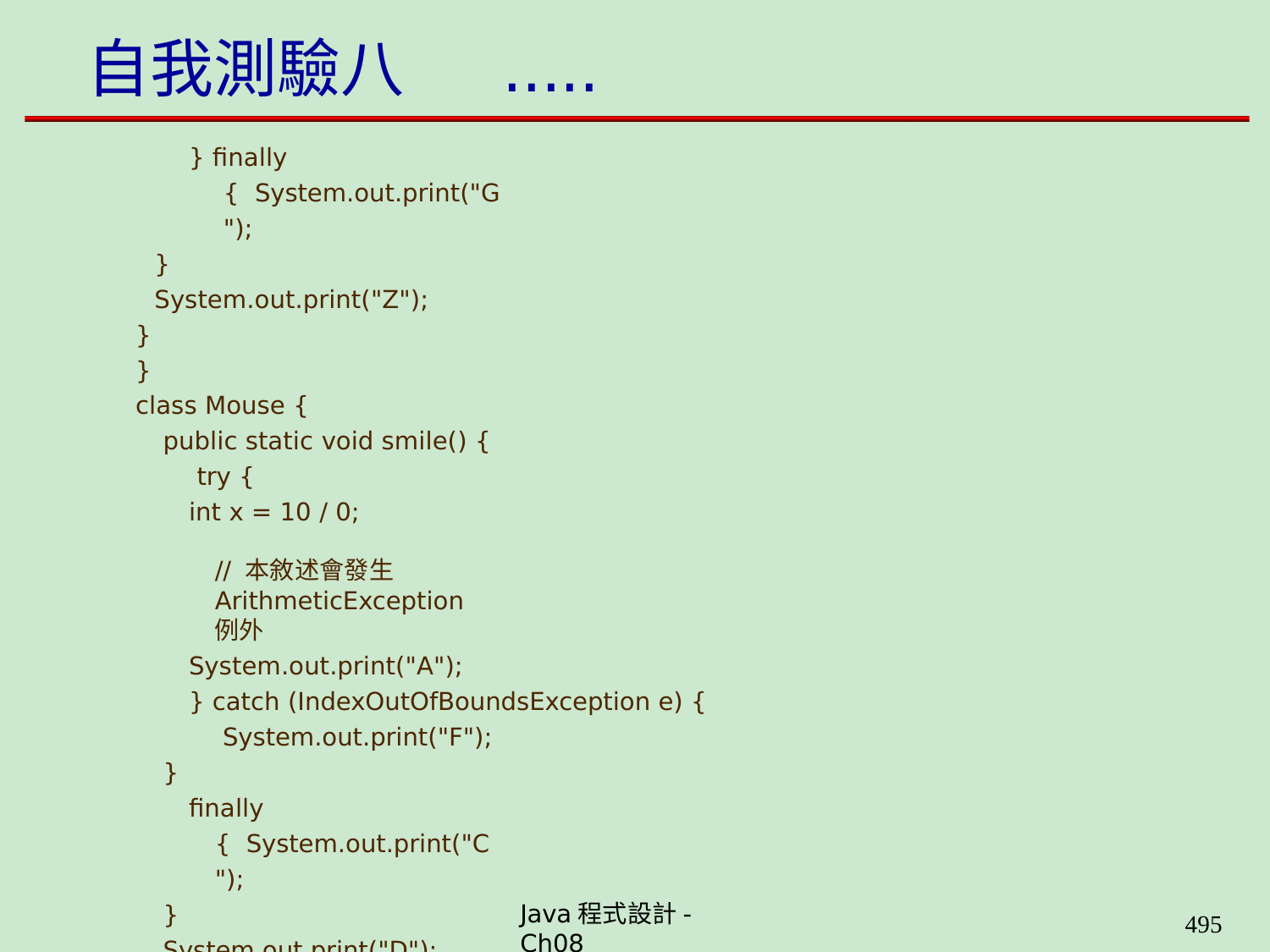

# 自我測驗八
.....
} finally {  System.out.print("G");
}
System.out.print("Z");
}
}
class Mouse {
public static void smile() {  try {
int x = 10 / 0;	// 本敘述會發生ArithmeticException例外
System.out.print("A");
} catch (IndexOutOfBoundsException e) {  System.out.print("F");
}
finally {  System.out.print("C");
}
System.out.print("D");
}
}
Java程式設計-Ch08
495